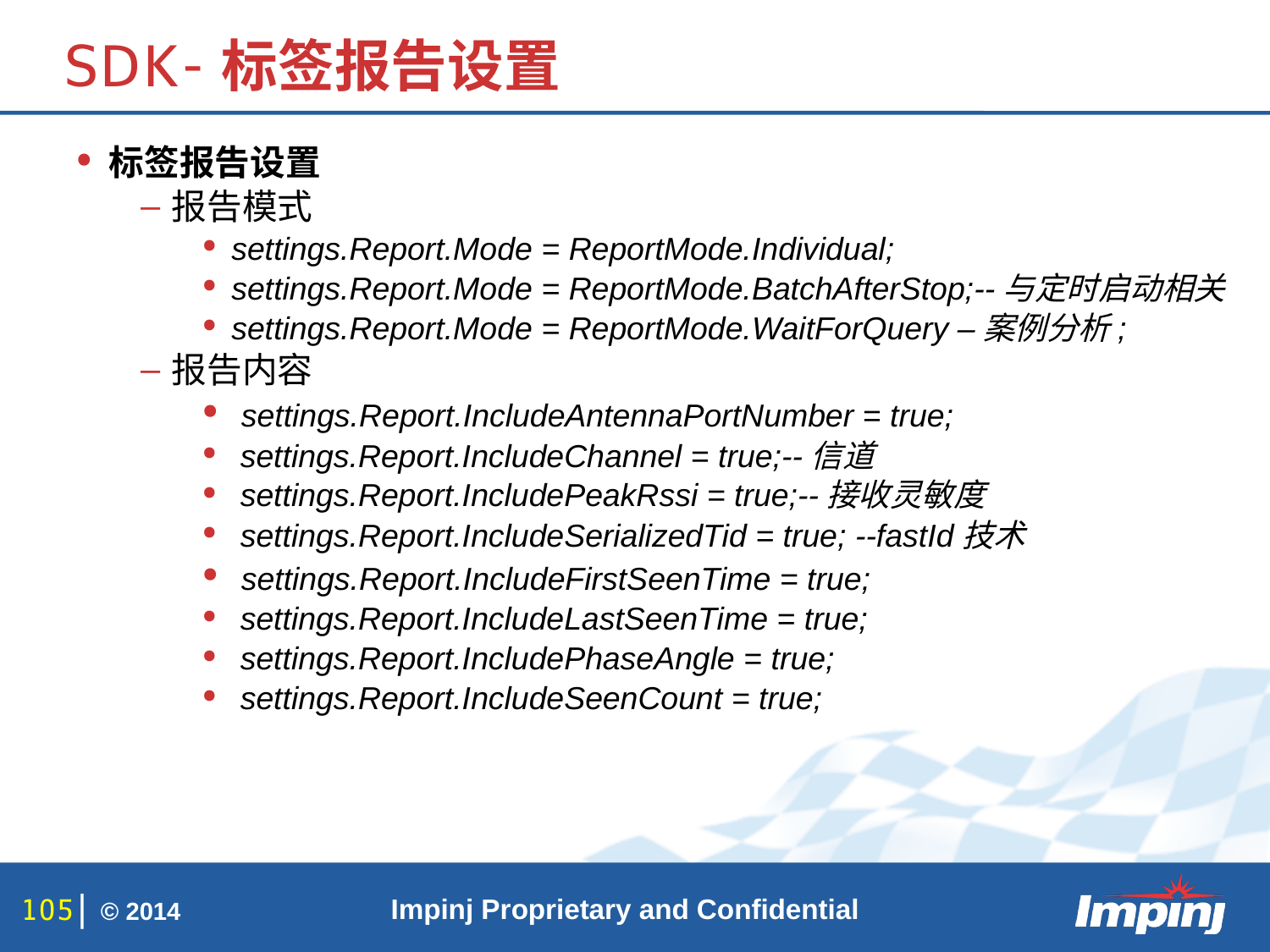

# SDK-标签报告设置
标签报告设置
报告模式
settings.Report.Mode = ReportMode.Individual;
settings.Report.Mode = ReportMode.BatchAfterStop;--与定时启动相关
settings.Report.Mode = ReportMode.WaitForQuery –案例分析;
报告内容
 settings.Report.IncludeAntennaPortNumber = true;
 settings.Report.IncludeChannel = true;--信道
 settings.Report.IncludePeakRssi = true;--接收灵敏度
 settings.Report.IncludeSerializedTid = true; --fastId技术
 settings.Report.IncludeFirstSeenTime = true;
 settings.Report.IncludeLastSeenTime = true;
 settings.Report.IncludePhaseAngle = true;
 settings.Report.IncludeSeenCount = true;